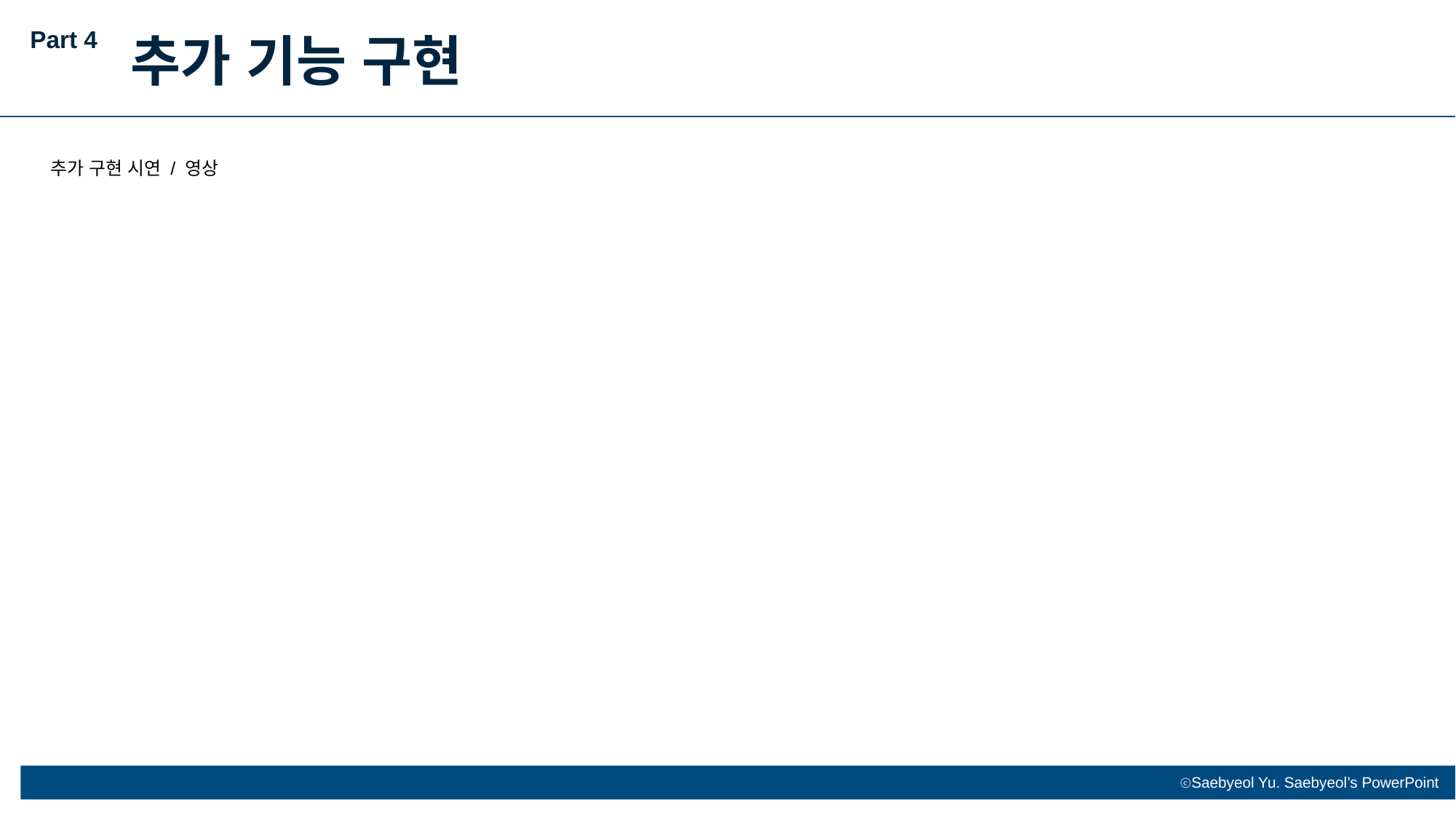

Part 4
추가 기능 구현
추가 구현 시연 / 영상